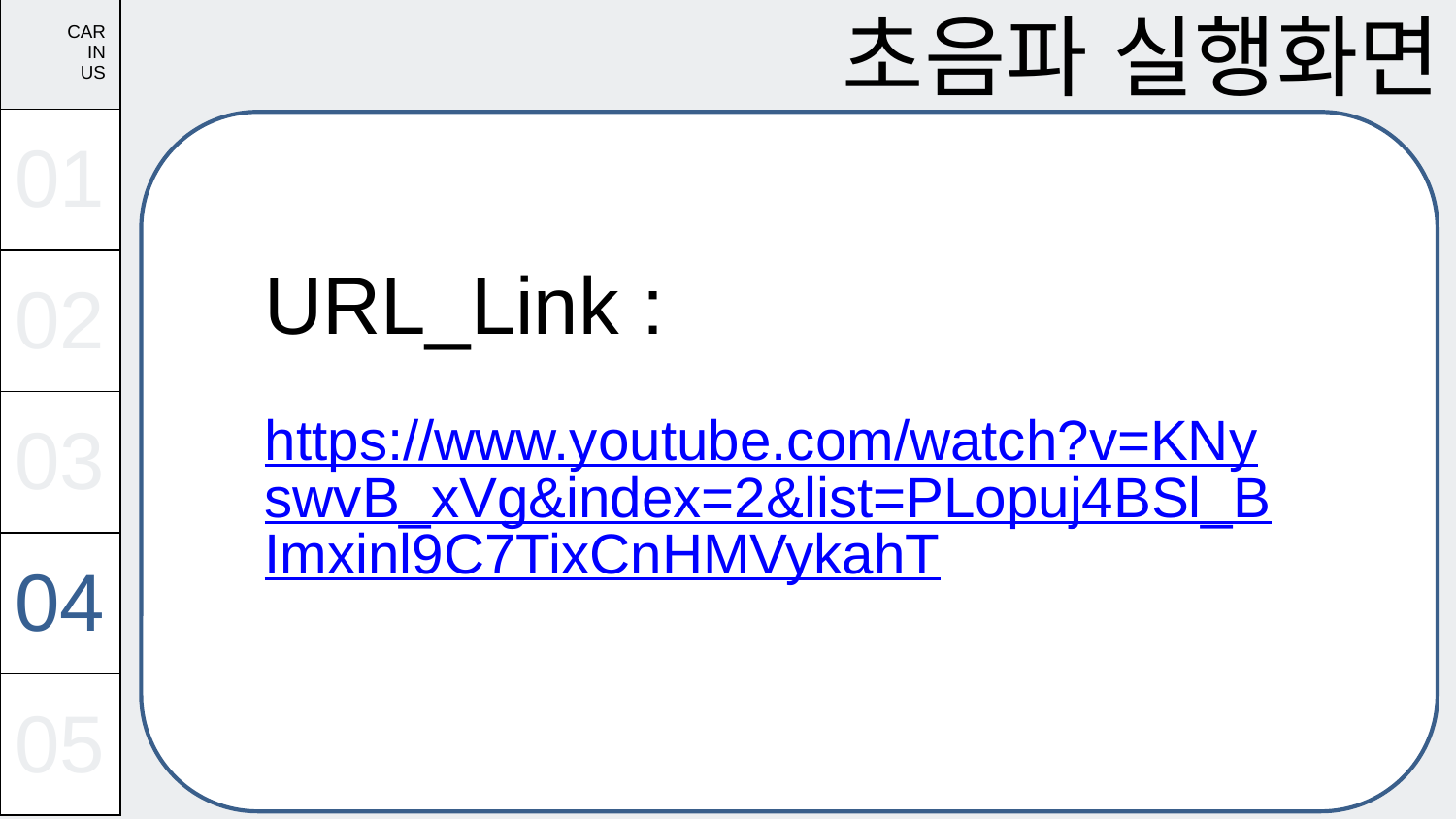

| CAR IN US |
| --- |
| 01 |
| 02 |
| 03 |
| 04 |
| 05 |
초음파 실행화면

URL_Link :
https://www.youtube.com/watch?v=KNyswvB_xVg&index=2&list=PLopuj4BSl_BImxinl9C7TixCnHMVykahT